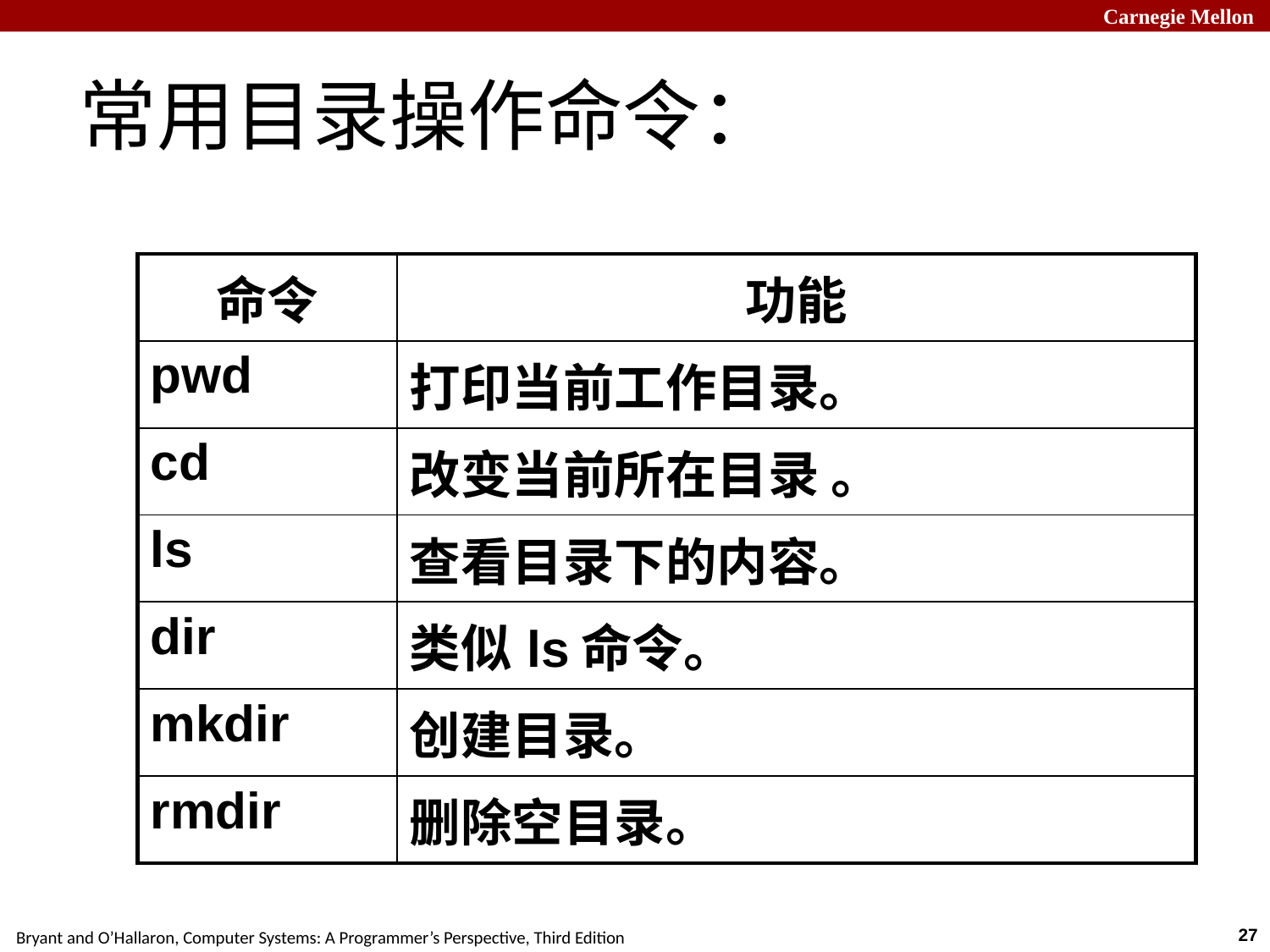

# 常用目录操作命令：
| 命令 | 功能 |
| --- | --- |
| pwd | 打印当前工作目录。 |
| cd | 改变当前所在目录 。 |
| ls | 查看目录下的内容。 |
| dir | 类似ls命令。 |
| mkdir | 创建目录。 |
| rmdir | 删除空目录。 |